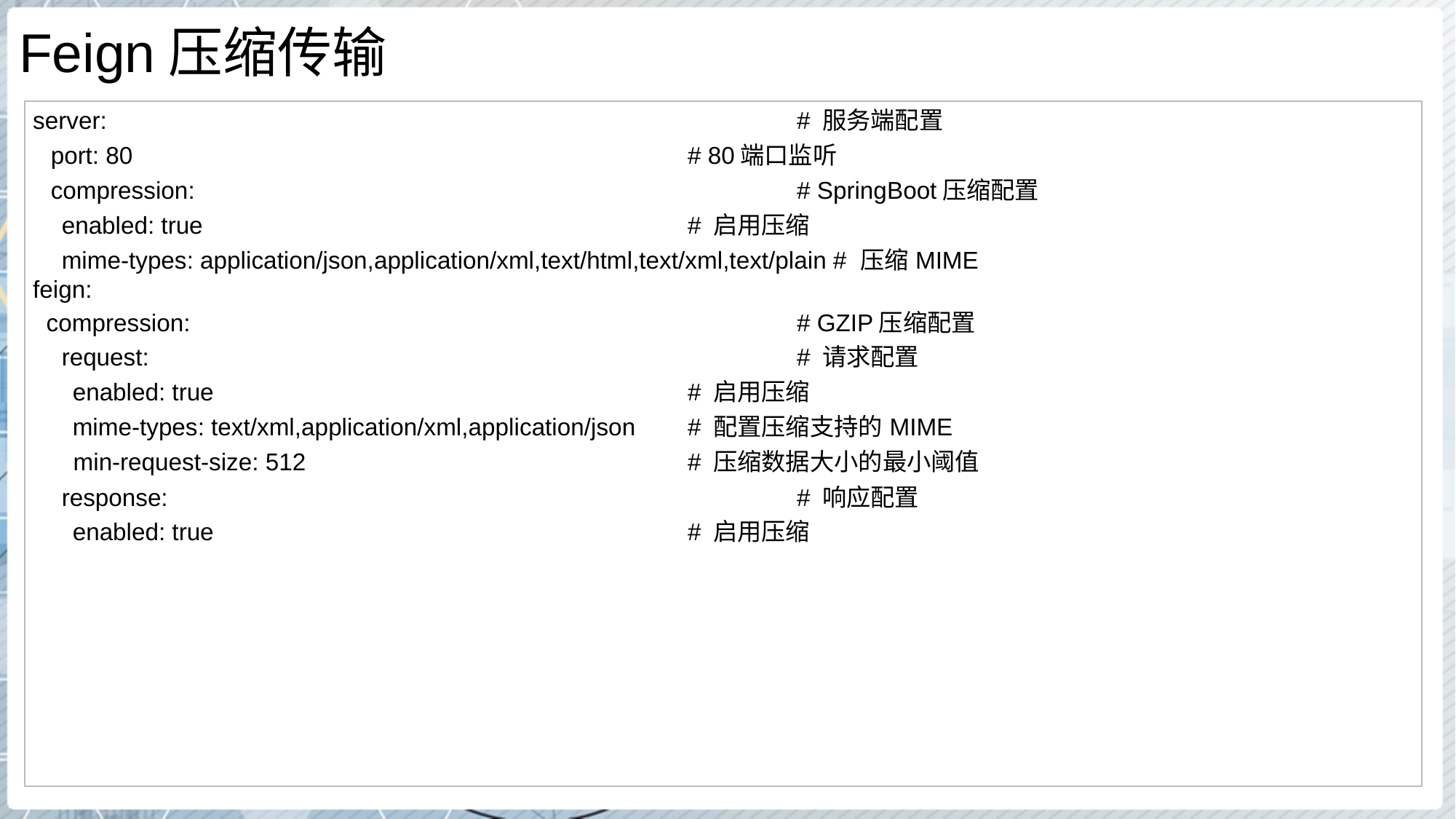

# Feign压缩传输
| server: # 服务端配置 port: 80 # 80端口监听 compression: # SpringBoot压缩配置 enabled: true # 启用压缩 mime-types: application/json,application/xml,text/html,text/xml,text/plain # 压缩MIME feign: compression: # GZIP压缩配置 request: # 请求配置 enabled: true # 启用压缩 mime-types: text/xml,application/xml,application/json # 配置压缩支持的MIME min-request-size: 512 # 压缩数据大小的最小阈值 response: # 响应配置 enabled: true # 启用压缩 |
| --- |